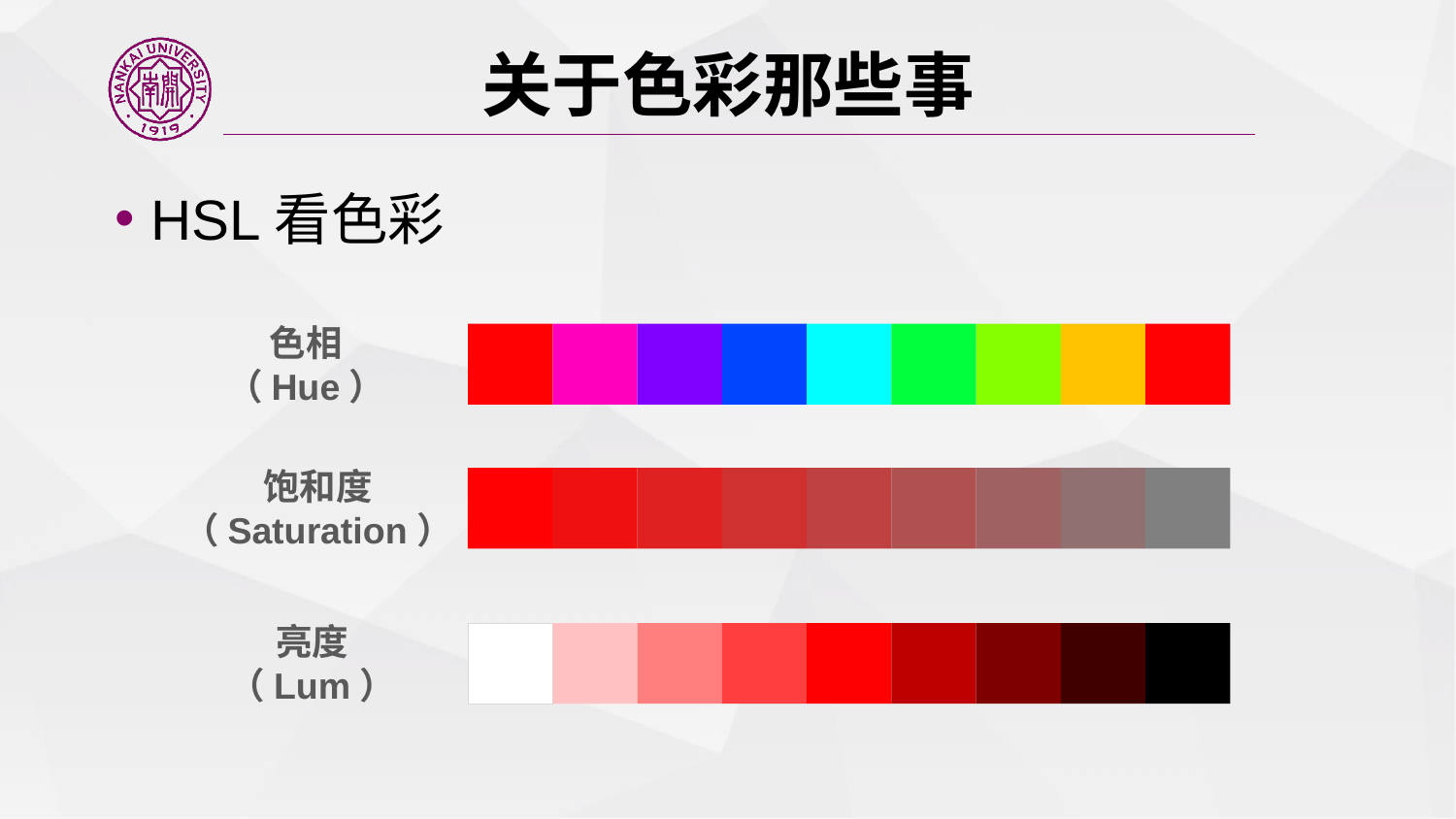

# 关于色彩那些事
HSL看色彩
色相
（Hue）

饱和度（Saturation）

亮度
（Lum）